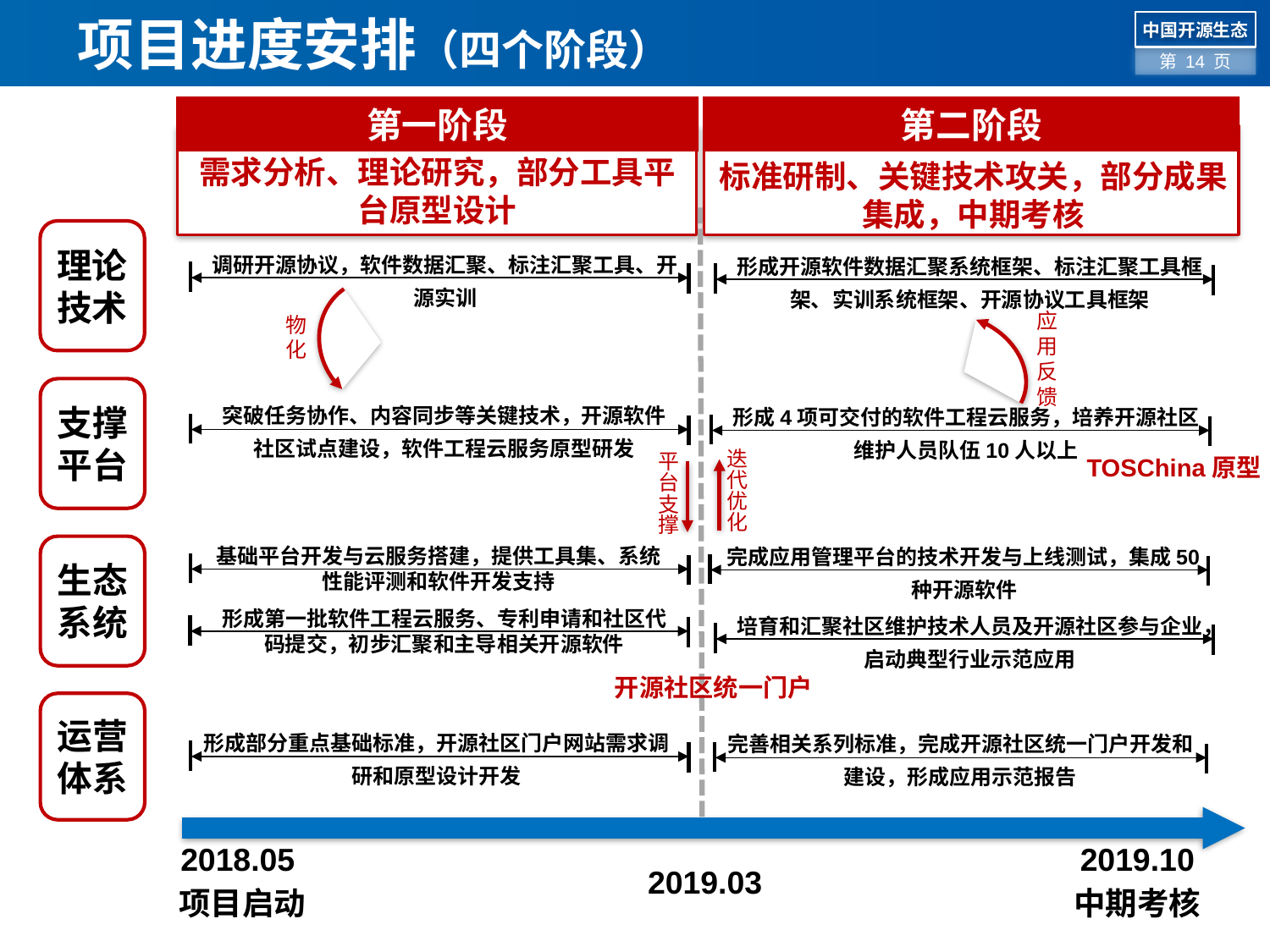

# 项目进度安排（四个阶段）
第一阶段
第二阶段

需求分析、理论研究，部分工具平台原型设计
标准研制、关键技术攻关，部分成果集成，中期考核
理论技术
调研开源协议，软件数据汇聚、标注汇聚工具、开源实训
形成开源软件数据汇聚系统框架、标注汇聚工具框架、实训系统框架、开源协议工具框架

物化
应用反馈

支撑平台
突破任务协作、内容同步等关键技术，开源软件社区试点建设，软件工程云服务原型研发
形成4项可交付的软件工程云服务，培养开源社区维护人员队伍10人以上
迭代优化
TOSChina原型
平台支撑
完成应用管理平台的技术开发与上线测试，集成50种开源软件
生态系统
基础平台开发与云服务搭建，提供工具集、系统性能评测和软件开发支持
形成第一批软件工程云服务、专利申请和社区代码提交，初步汇聚和主导相关开源软件
培育和汇聚社区维护技术人员及开源社区参与企业，启动典型行业示范应用
开源社区统一门户
运营体系
形成部分重点基础标准，开源社区门户网站需求调研和原型设计开发
完善相关系列标准，完成开源社区统一门户开发和建设，形成应用示范报告
| 2018.05 项目启动 | 2019.03 | 2019.10 中期考核 |
| --- | --- | --- |